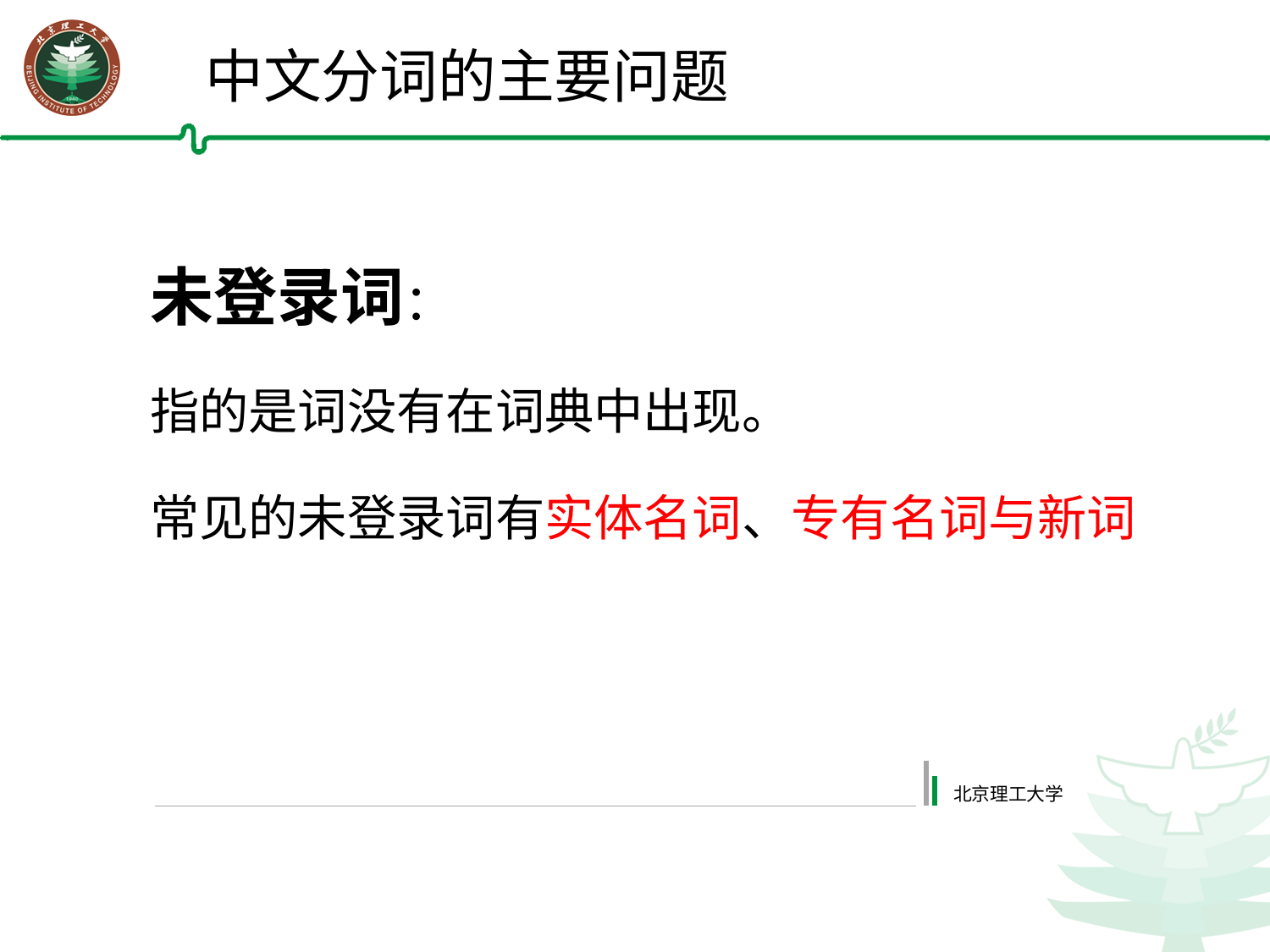

中文分词的主要问题
未登录词：
指的是词没有在词典中出现。
常见的未登录词有实体名词、专有名词与新词

北京理工大学